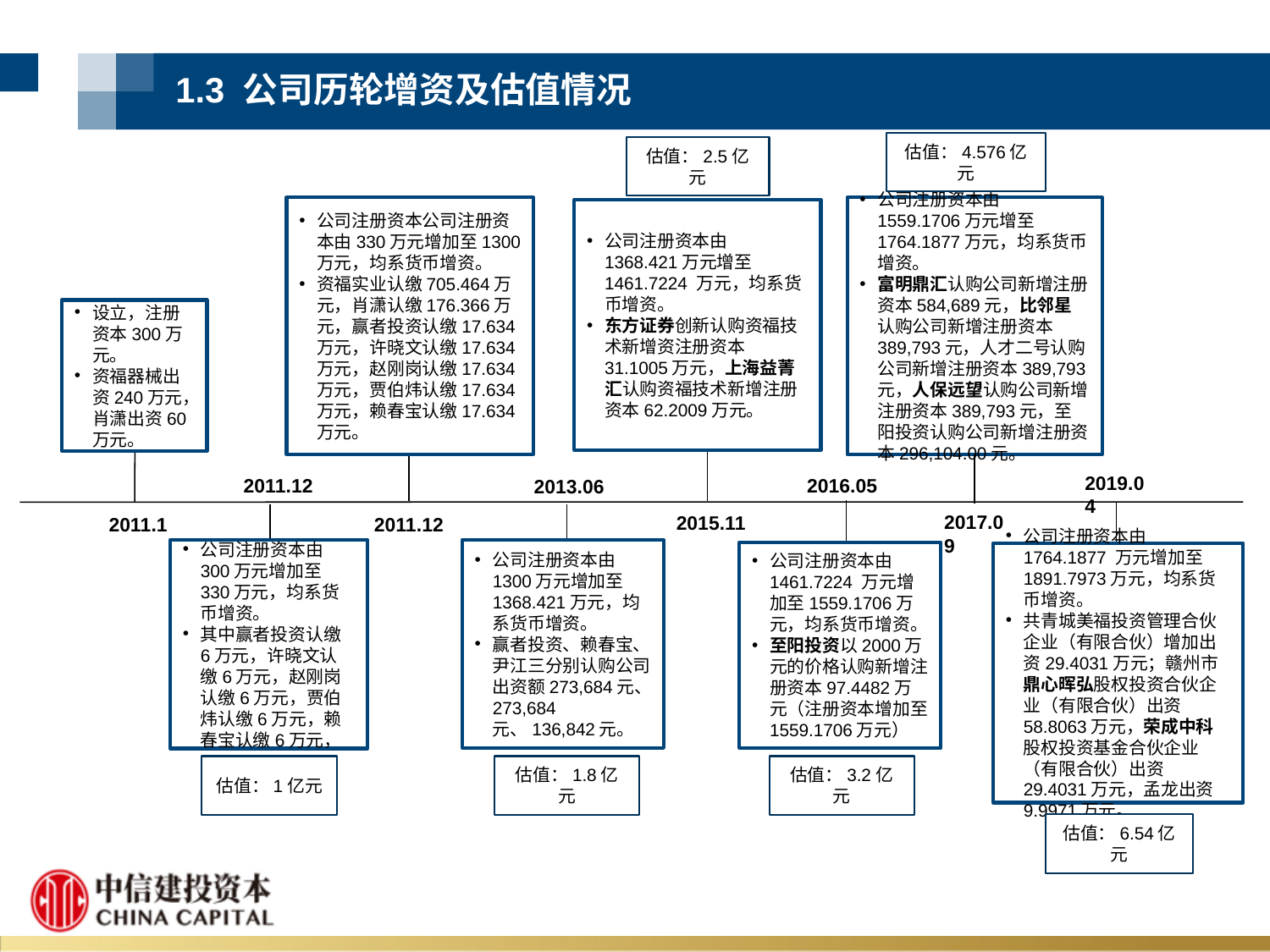

1.3 公司历轮增资及估值情况
估值：4.576亿元
估值：2.5亿元

公司注册资本公司注册资本由330万元增加至1300万元，均系货币增资。
资福实业认缴705.464万元，肖潇认缴176.366万元，赢者投资认缴17.634万元，许晓文认缴17.634万元，赵刚岗认缴17.634万元，贾伯炜认缴17.634万元，赖春宝认缴17.634万元。

公司注册资本由 1559.1706万元增至 1764.1877万元，均系货币增资。
富明鼎汇认购公司新增注册资本584,689元，比邻星认购公司新增注册资本389,793元，人才二号认购公司新增注册资本389,793元，人保远望认购公司新增注册资本389,793元，至阳投资认购公司新增注册资本296,104.00元。

公司注册资本由 1368.421万元增至 1461.7224 万元，均系货币增资。
东方证券创新认购资福技术新增资注册资本31.1005万元，上海益菁汇认购资福技术新增注册资本62.2009万元。

设立，注册资本300万元。
资福器械出资240万元，肖潇出资60万元。

2019.04
2016.05
2011.12
2013.06
2017.09
2015.11
2011.1
2011.12
公司注册资本由300万元增加至330万元，均系货币增资。
其中赢者投资认缴6万元，许晓文认缴6万元，赵刚岗认缴6万元，贾伯炜认缴6万元，赖春宝认缴6万元，
公司注册资本由 1300万元增加至1368.421万元，均系货币增资。
赢者投资、赖春宝、尹江三分别认购公司出资额273,684元、273,684元、136,842元。

公司注册资本由 1461.7224 万元增加至1559.1706万元，均系货币增资。
至阳投资以2000万元的价格认购新增注册资本97.4482万元（注册资本增加至1559.1706万元）

公司注册资本由 1764.1877 万元增加至1891.7973万元，均系货币增资。
共青城美福投资管理合伙企业（有限合伙）增加出资29.4031万元；赣州市鼎心晖弘股权投资合伙企业（有限合伙）出资58.8063万元，荣成中科股权投资基金合伙企业（有限合伙）出资29.4031万元，孟龙出资9.9971万元。

估值：1亿元
估值：1.8亿元
估值：3.2亿元
估值：6.54亿元